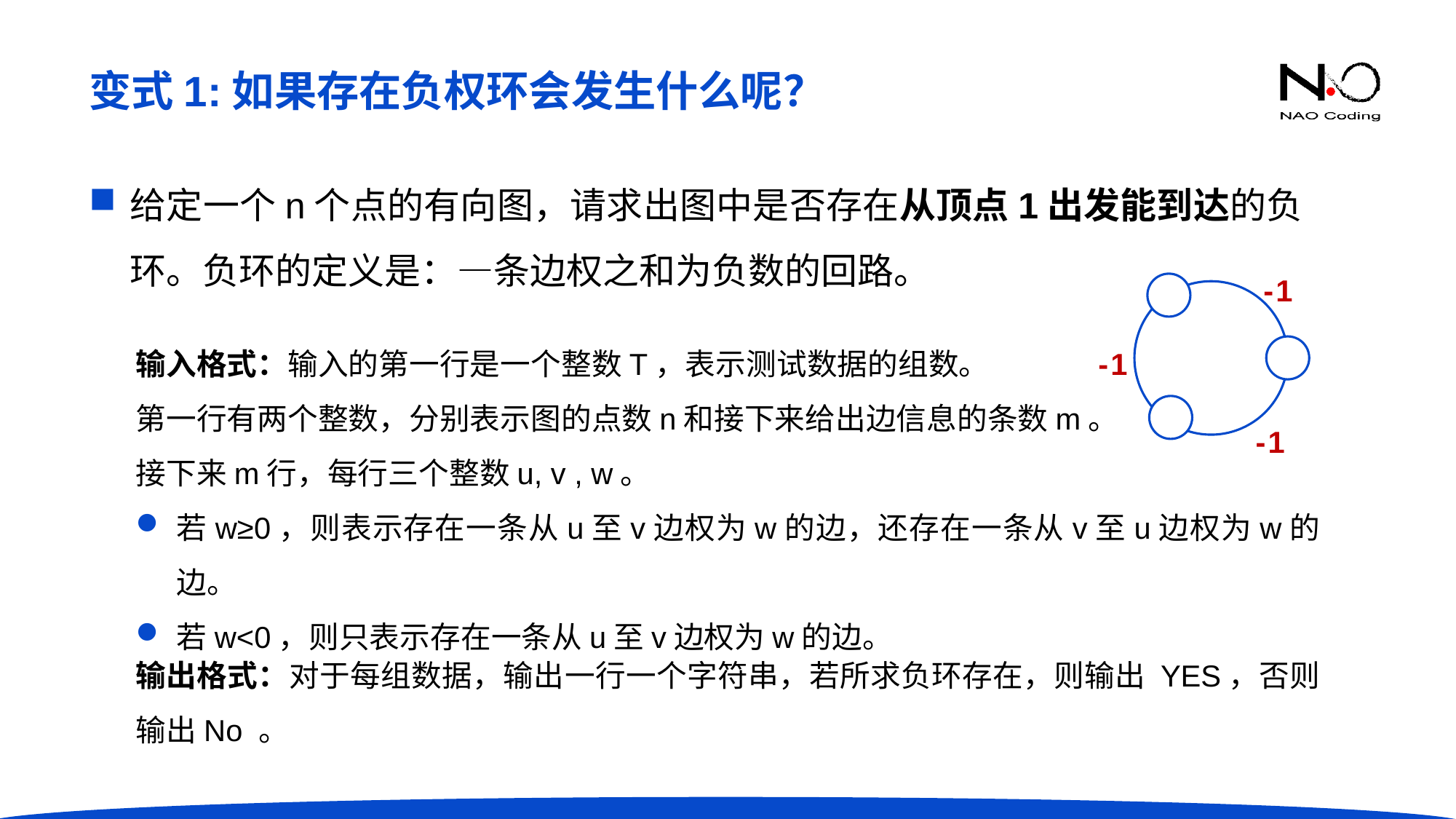

变式1:如果存在负权环会发生什么呢？
给定一个n个点的有向图，请求出图中是否存在从顶点1出发能到达的负环。负环的定义是：—条边权之和为负数的回路。
-1

-1

-1
输入格式：输入的第一行是一个整数T，表示测试数据的组数。
第一行有两个整数，分别表示图的点数n和接下来给出边信息的条数m。
接下来m行，每行三个整数u, v , w。
若w≥0，则表示存在一条从u至v边权为w的边，还存在一条从v至u边权为w的边。
若w<0，则只表示存在一条从u至v边权为w的边。
输出格式：对于每组数据，输出一行一个字符串，若所求负环存在，则输出 YES，否则输出No 。